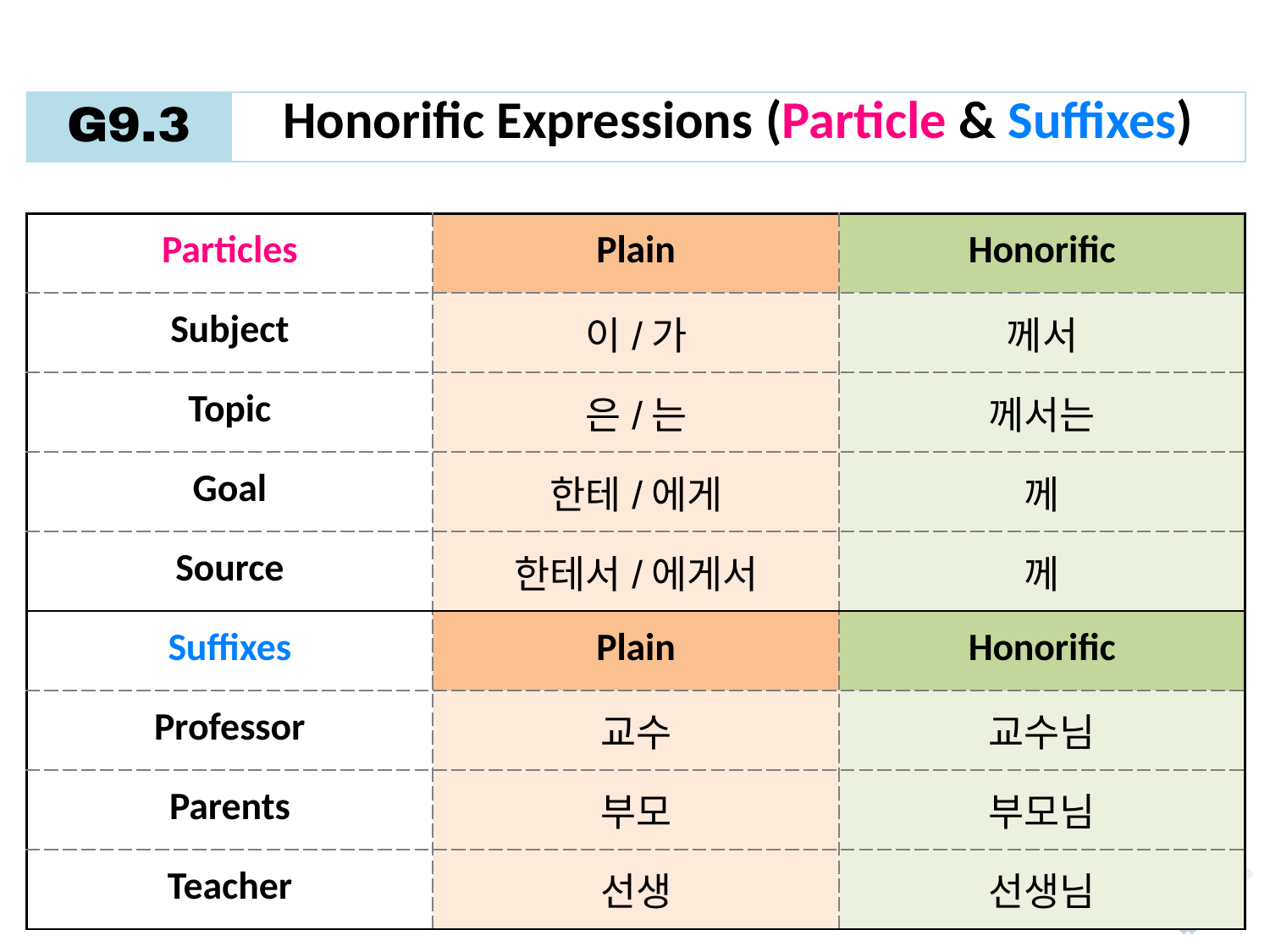

| G9.3 | Honorific Expressions (Particle & Suffixes) |
| --- | --- |
| Particles | Plain | Honorific |
| --- | --- | --- |
| Subject | 이/가 | 께서 |
| Topic | 은/는 | 께서는 |
| Goal | 한테/에게 | 께 |
| Source | 한테서/에게서 | 께 |
| Suffixes | Plain | Honorific |
| Professor | 교수 | 교수님 |
| Parents | 부모 | 부모님 |
| Teacher | 선생 | 선생님 |